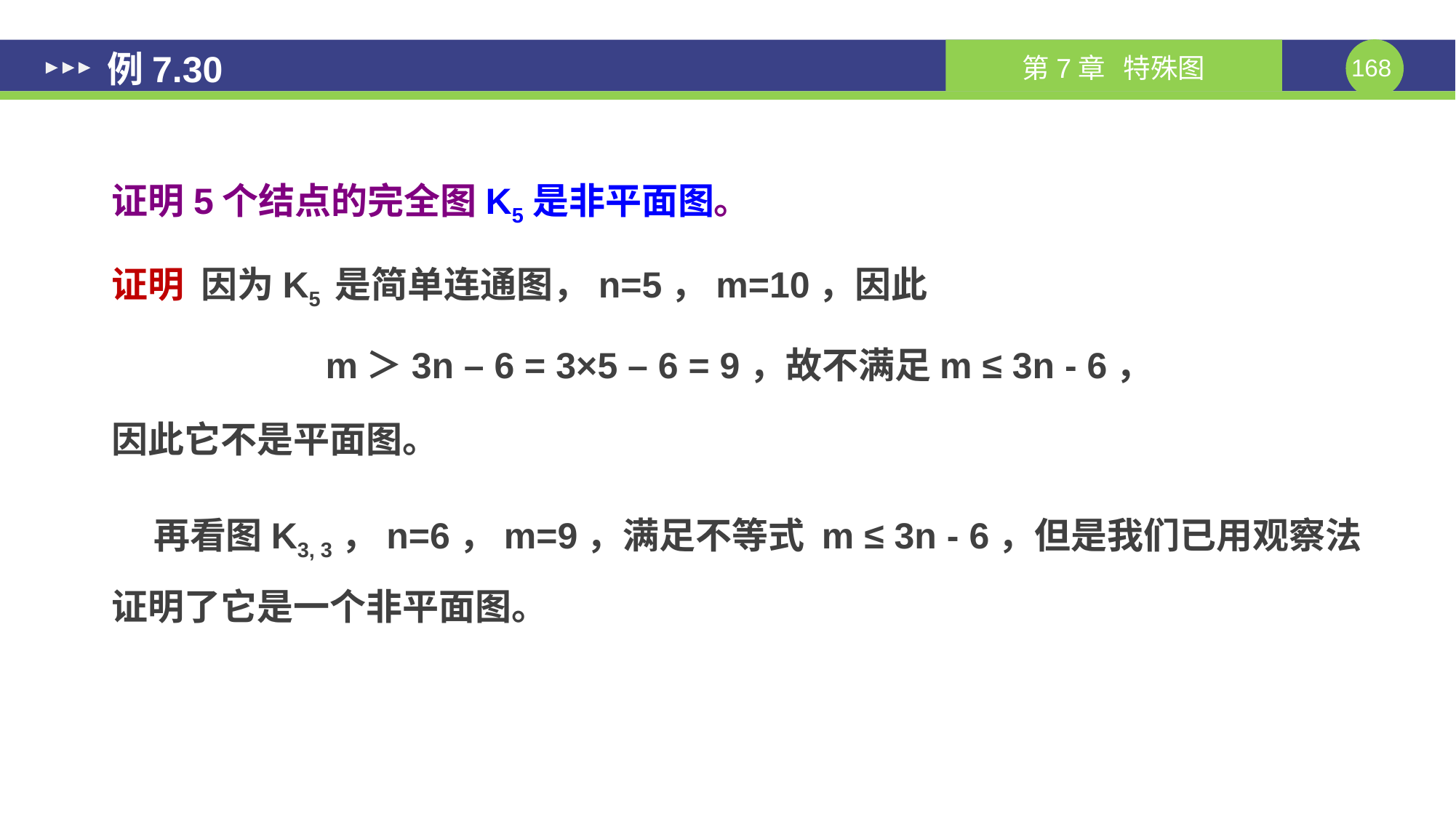

# 例7.30
证明5个结点的完全图K5是非平面图。
证明  因为K5 是简单连通图，n=5，m=10，因此
m＞3n – 6 = 3×5 – 6 = 9，故不满足m ≤ 3n - 6，
因此它不是平面图。
    再看图K3, 3，n=6，m=9，满足不等式 m ≤ 3n - 6，但是我们已用观察法证明了它是一个非平面图。